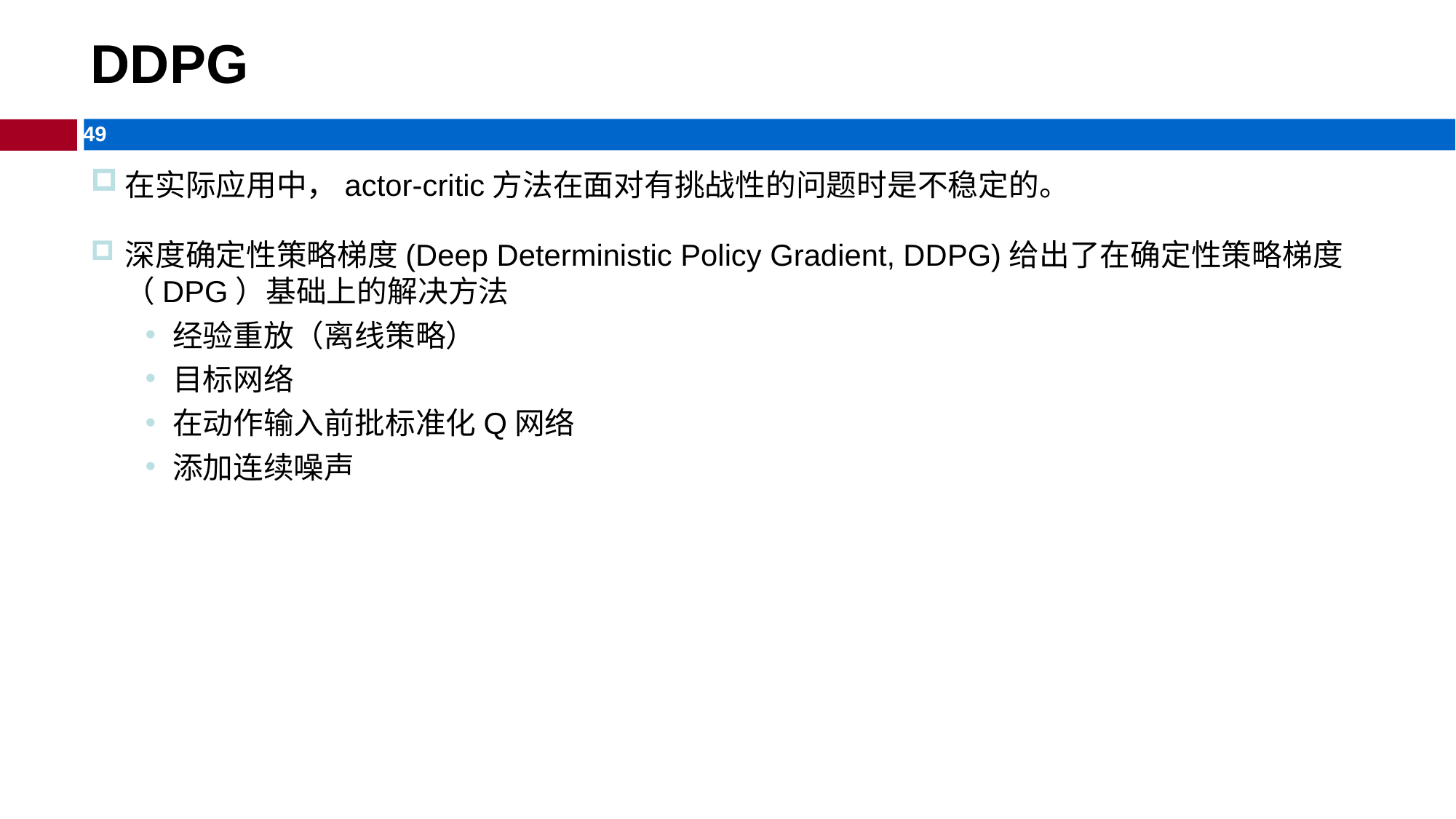

# DDPG
在实际应用中，actor-critic方法在面对有挑战性的问题时是不稳定的。
深度确定性策略梯度(Deep Deterministic Policy Gradient, DDPG)给出了在确定性策略梯度（DPG）基础上的解决方法
经验重放（离线策略）
目标网络
在动作输入前批标准化Q网络
添加连续噪声